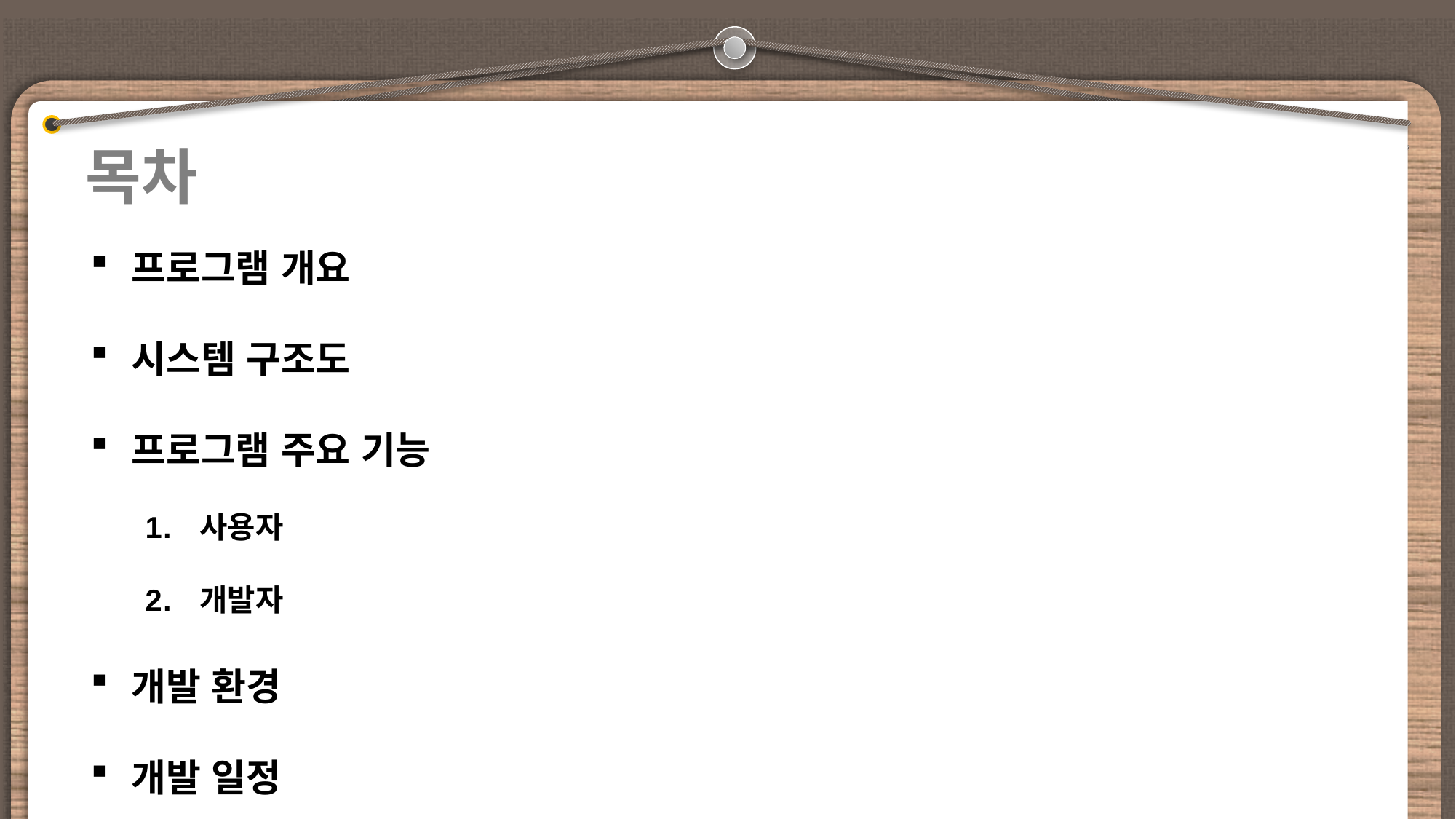

목차
프로그램 개요
시스템 구조도
프로그램 주요 기능
사용자
개발자
개발 환경
개발 일정